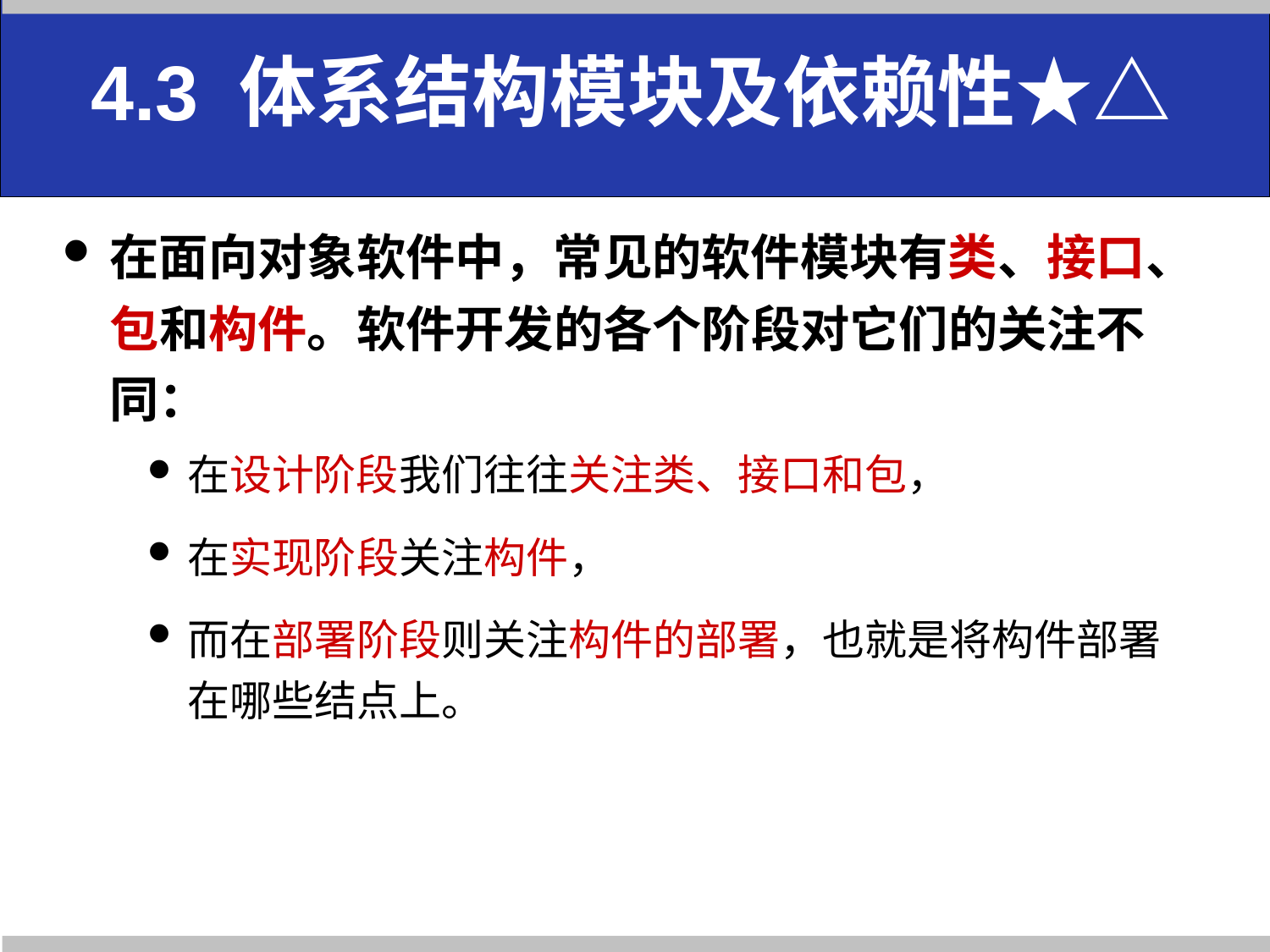

4.3 体系结构模块及依赖性★△
在面向对象软件中，常见的软件模块有类、接口、包和构件。软件开发的各个阶段对它们的关注不同：
在设计阶段我们往往关注类、接口和包，
在实现阶段关注构件，
而在部署阶段则关注构件的部署，也就是将构件部署在哪些结点上。
540